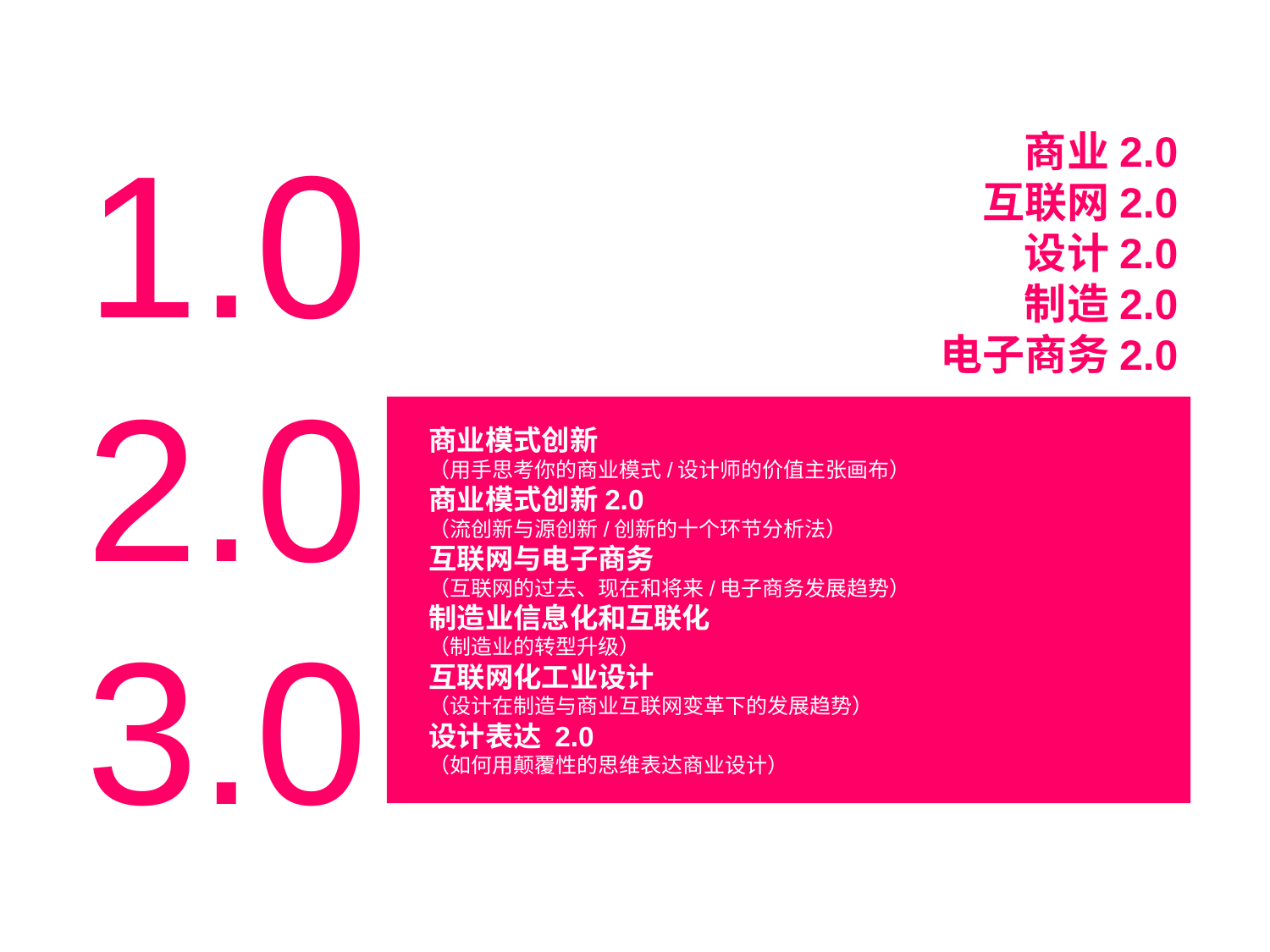

1.0
2.0
3.0
商业2.0
互联网2.0
设计2.0
制造2.0
电子商务2.0

商业模式创新
（用手思考你的商业模式/设计师的价值主张画布）
商业模式创新2.0
（流创新与源创新/创新的十个环节分析法）
互联网与电子商务
（互联网的过去、现在和将来/电子商务发展趋势）
制造业信息化和互联化
（制造业的转型升级）
互联网化工业设计
（设计在制造与商业互联网变革下的发展趋势）
设计表达 2.0
（如何用颠覆性的思维表达商业设计）